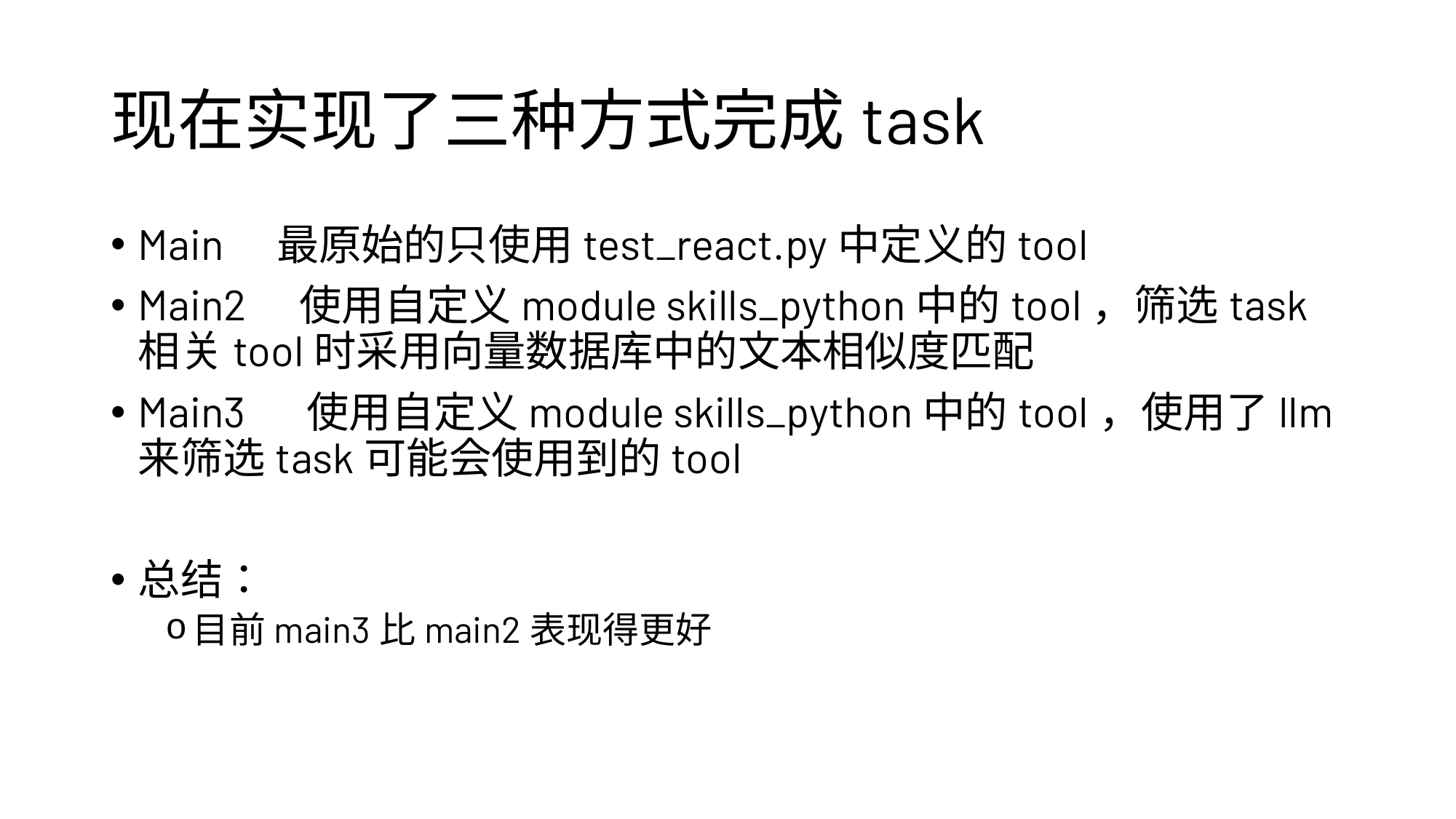

# 现在实现了三种方式完成task
Main 最原始的只使用test_react.py中定义的tool
Main2     使用自定义module skills_python中的tool，筛选task相关tool时采用向量数据库中的文本相似度匹配
Main3  使用自定义module skills_python中的tool，使用了llm来筛选task可能会使用到的tool

总结：
目前main3比main2表现得更好